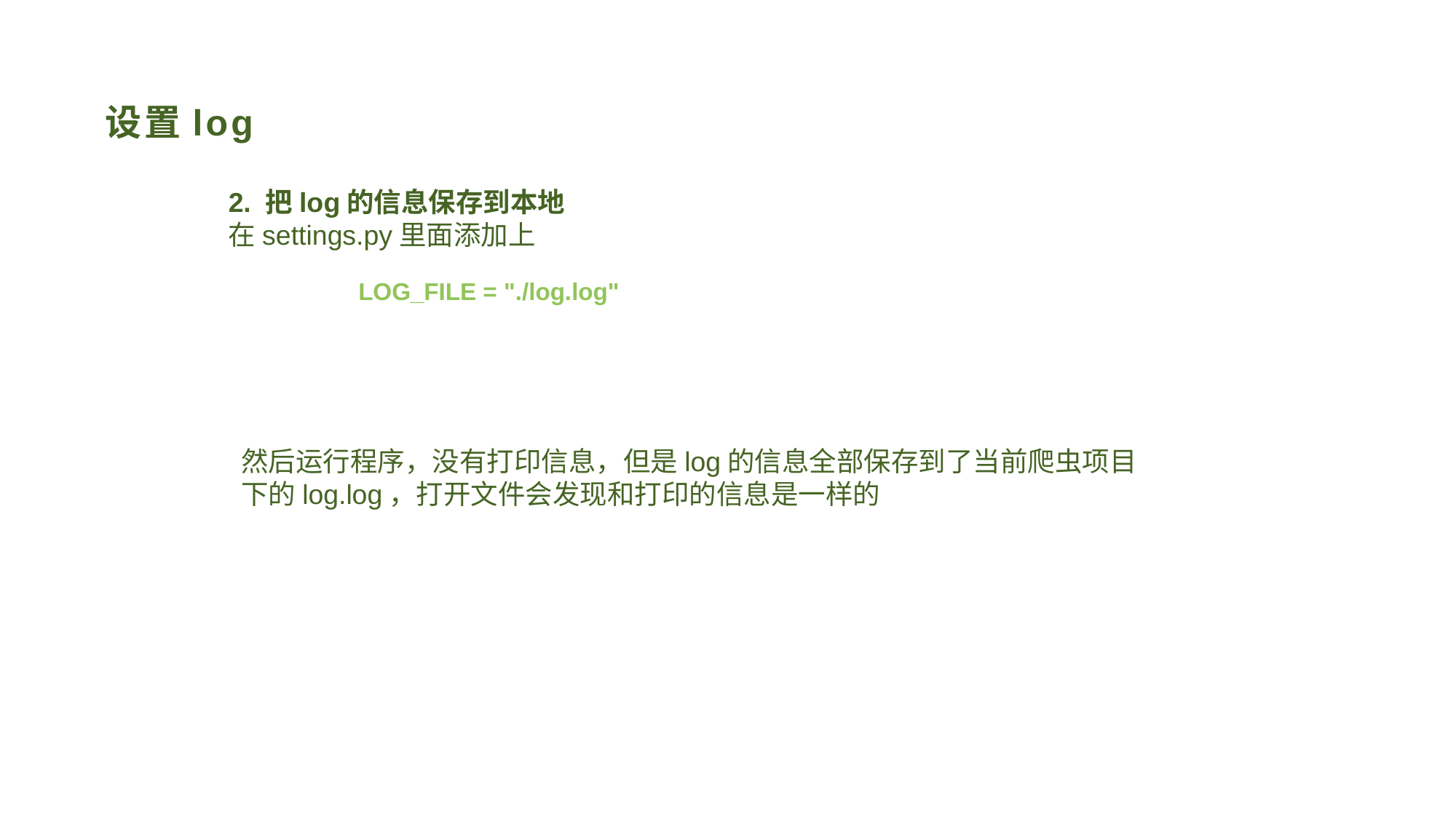

# 设置log
2. 把log的信息保存到本地
在settings.py里面添加上

LOG_FILE = "./log.log"

然后运行程序，没有打印信息，但是log的信息全部保存到了当前爬虫项目下的log.log，打开文件会发现和打印的信息是一样的